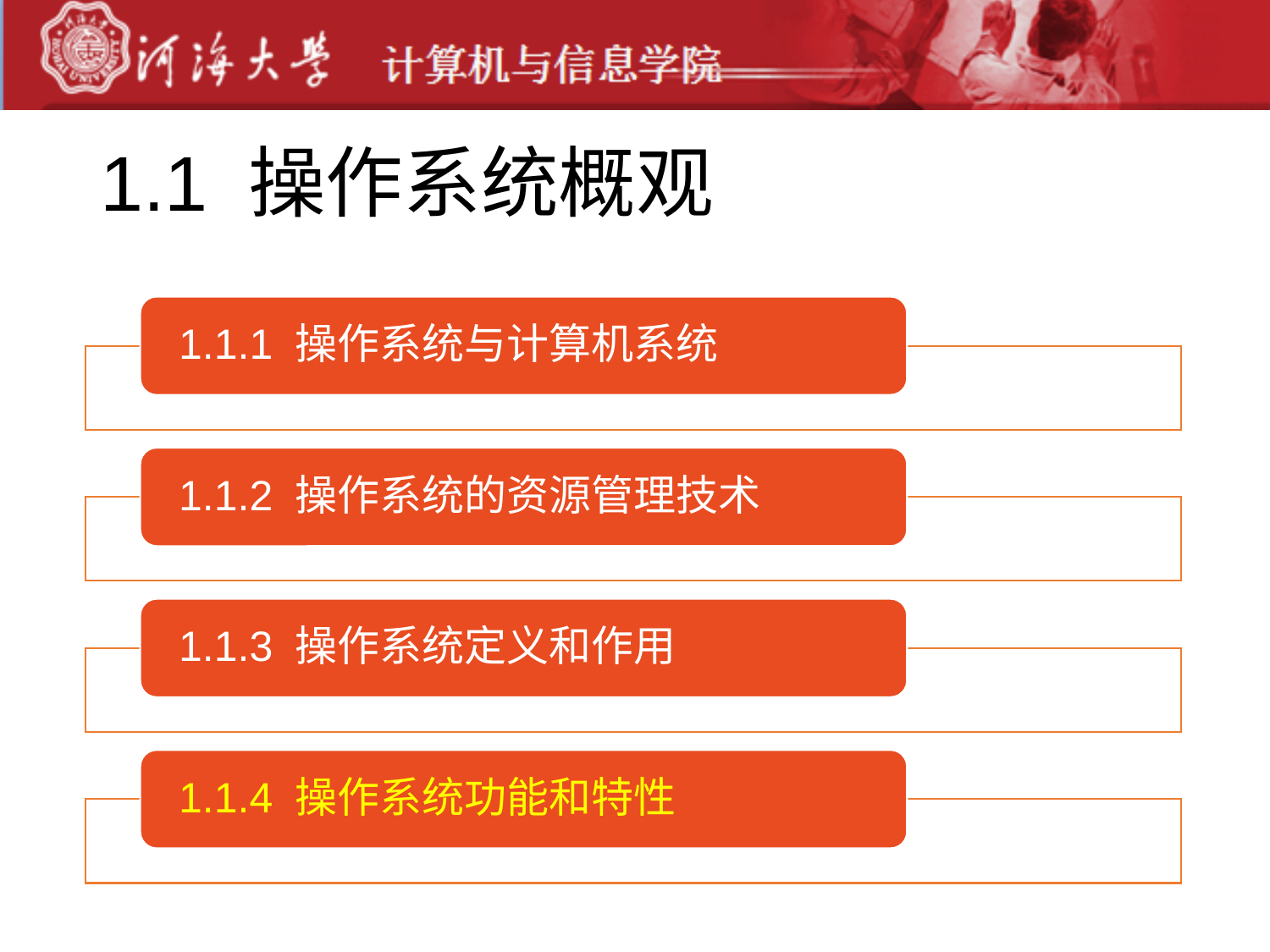

# 1.1 操作系统概观
1.1.1 操作系统与计算机系统
1.1.2 操作系统的资源管理技术
1.1.3 操作系统定义和作用
1.1.4 操作系统功能和特性